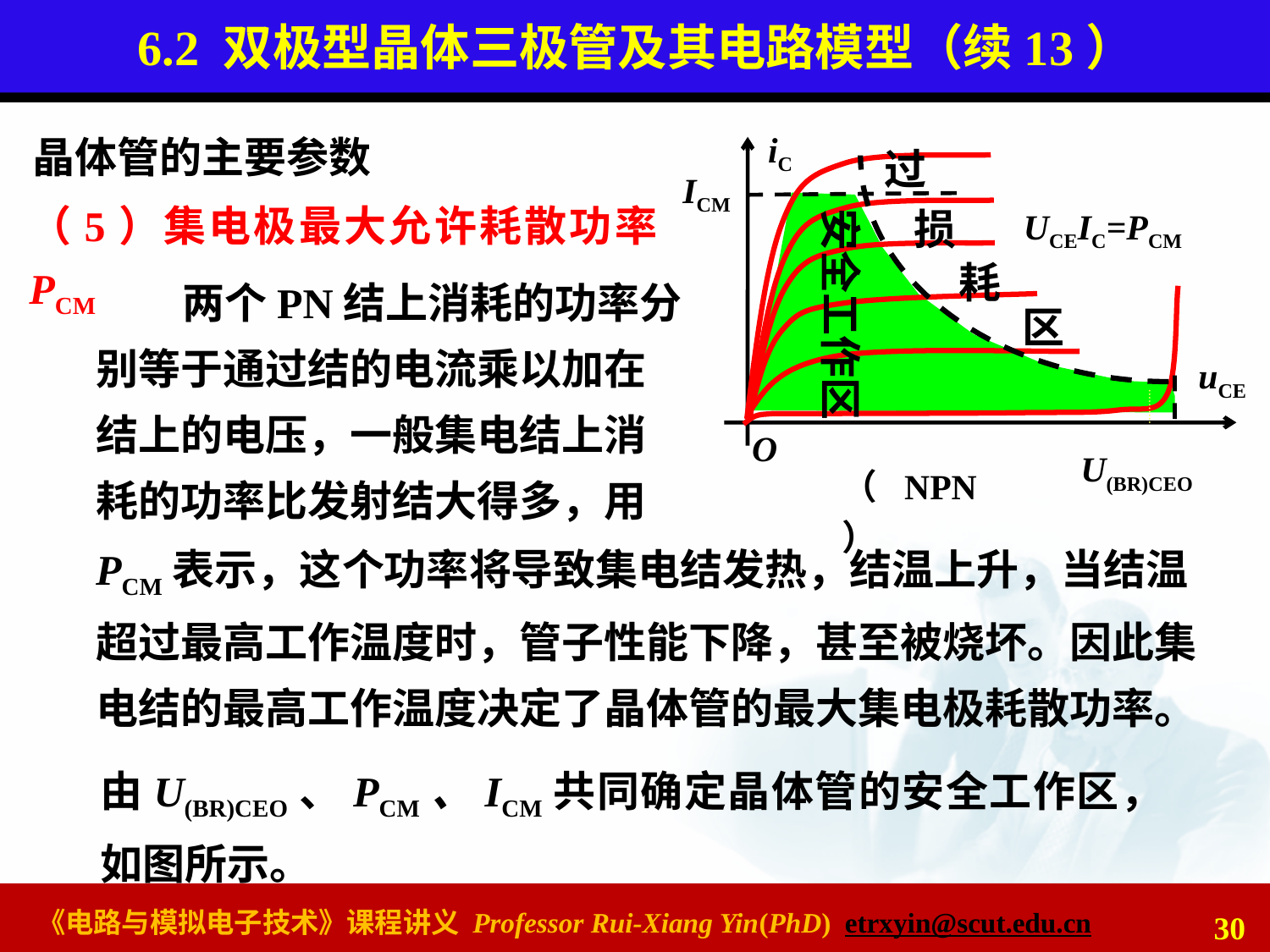

# 6.2 双极型晶体三极管及其电路模型（续13）
iC

uCE

O

（NPN）
ICM

U(BR)CEO
晶体管的主要参数
过

（5）集电极最大允许耗散功率PCM
损
UCEIC=PCM

安全工作区
耗
        两个PN结上消耗的功率分
别等于通过结的电流乘以加在
结上的电压，一般集电结上消
耗的功率比发射结大得多，用
PCM表示，这个功率将导致集电结发热，结温上升，当结温超过最高工作温度时，管子性能下降，甚至被烧坏。因此集电结的最高工作温度决定了晶体管的最大集电极耗散功率。
区
由U(BR)CEO、PCM、ICM共同确定晶体管的安全工作区，如图所示。
30